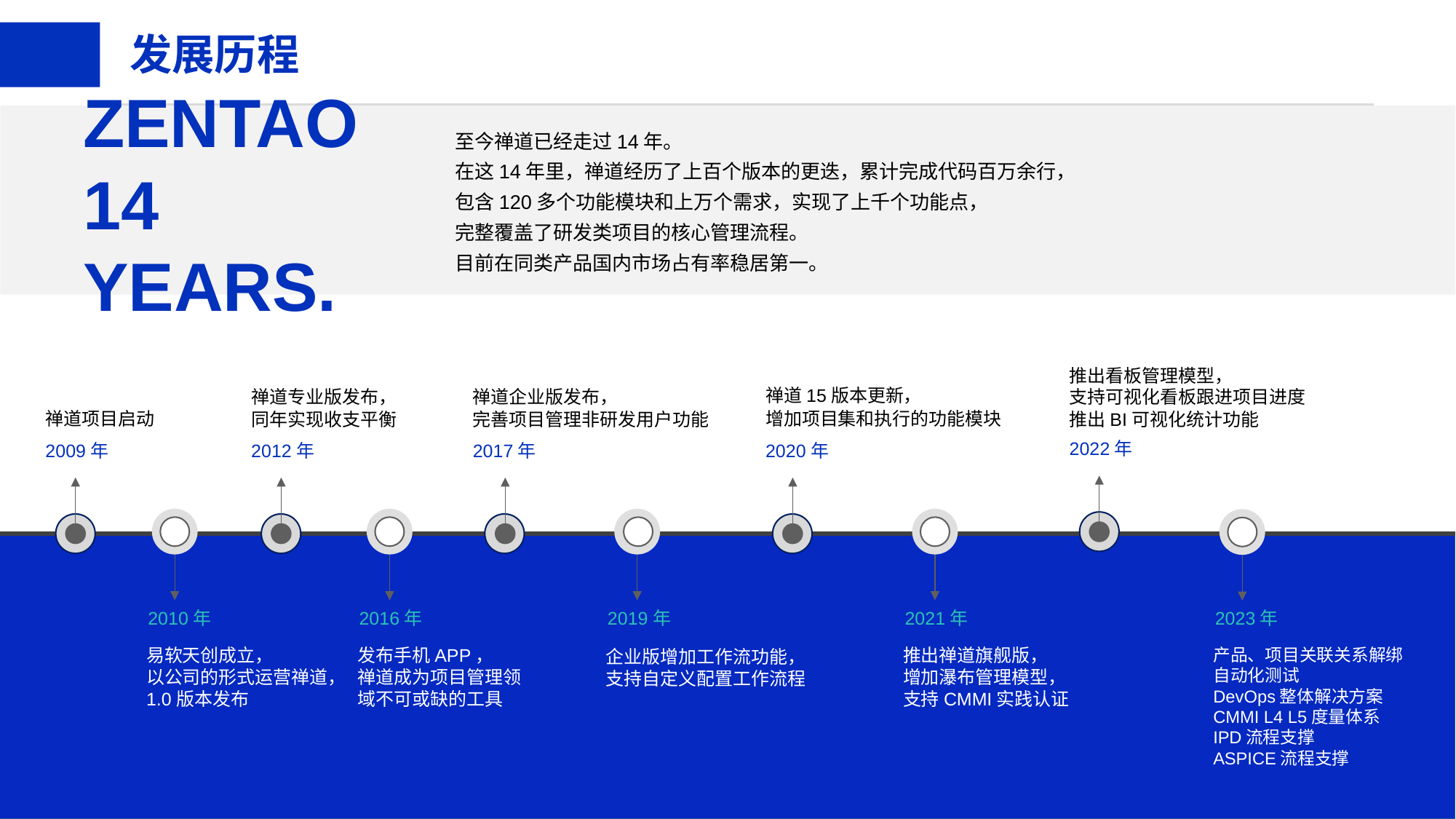

# 发展历程

至今禅道已经走过14年。
在这14年里，禅道经历了上百个版本的更迭，累计完成代码百万余行，
包含120多个功能模块和上万个需求，实现了上千个功能点，
完整覆盖了研发类项目的核心管理流程。
目前在同类产品国内市场占有率稳居第一。
ZENTAO
14 YEARS.
禅道企业版发布，
完善项目管理非研发用户功能
2017年

禅道专业版发布，
同年实现收支平衡
2012年

推出看板管理模型，
支持可视化看板跟进项目进度
推出BI可视化统计功能
2022年

禅道15版本更新，
增加项目集和执行的功能模块
2020年

禅道项目启动
2009年

2010年
易软天创成立，
以公司的形式运营禅道，
1.0版本发布

2016年
发布手机APP，
禅道成为项目管理领域不可或缺的工具

2019年
企业版增加工作流功能，
支持自定义配置工作流程

2021年
推出禅道旗舰版，
增加瀑布管理模型，
支持CMMI实践认证

2023年
产品、项目关联关系解绑
自动化测试
DevOps整体解决方案
CMMI L4 L5度量体系
IPD流程支撑
ASPICE流程支撑